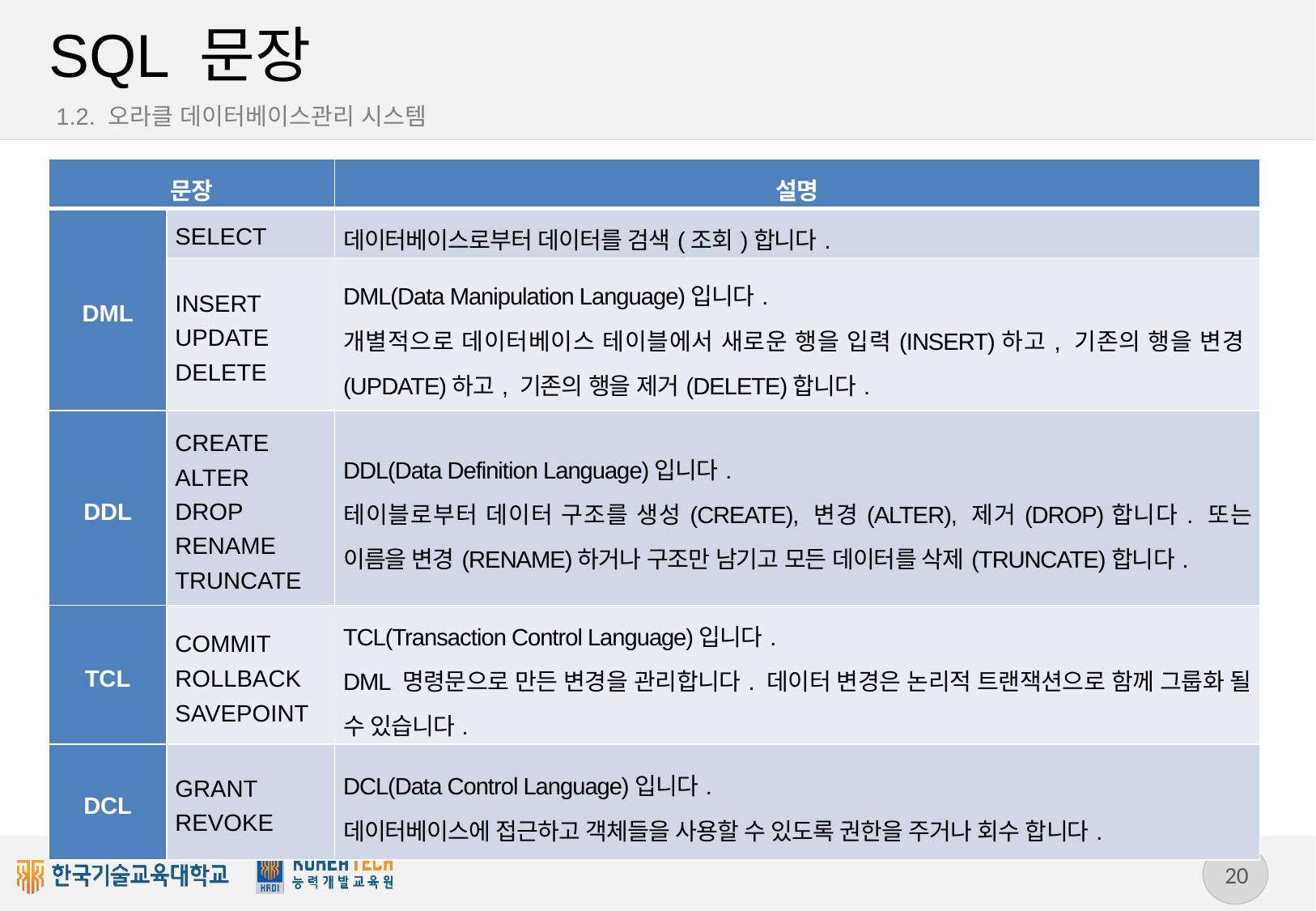

# SQL 문장
1.2. 오라클 데이터베이스관리 시스템
| 문장 |  | 설명 |
| --- | --- | --- |
| DML | SELECT | 데이터베이스로부터 데이터를 검색(조회)합니다. |
|  | INSERT UPDATE DELETE | DML(Data Manipulation Language)입니다. 개별적으로 데이터베이스 테이블에서 새로운 행을 입력(INSERT)하고, 기존의 행을 변경(UPDATE)하고, 기존의 행을 제거(DELETE)합니다. |
| DDL | CREATE ALTER DROP RENAME TRUNCATE | DDL(Data Definition Language)입니다. 테이블로부터 데이터 구조를 생성(CREATE), 변경(ALTER), 제거(DROP)합니다. 또는 이름을 변경(RENAME)하거나 구조만 남기고 모든 데이터를 삭제(TRUNCATE)합니다. |
| TCL | COMMIT ROLLBACK SAVEPOINT | TCL(Transaction Control Language)입니다. DML 명령문으로 만든 변경을 관리합니다. 데이터 변경은 논리적 트랜잭션으로 함께 그룹화 될 수 있습니다. |
| DCL | GRANT REVOKE | DCL(Data Control Language)입니다. 데이터베이스에 접근하고 객체들을 사용할 수 있도록 권한을 주거나 회수 합니다. |